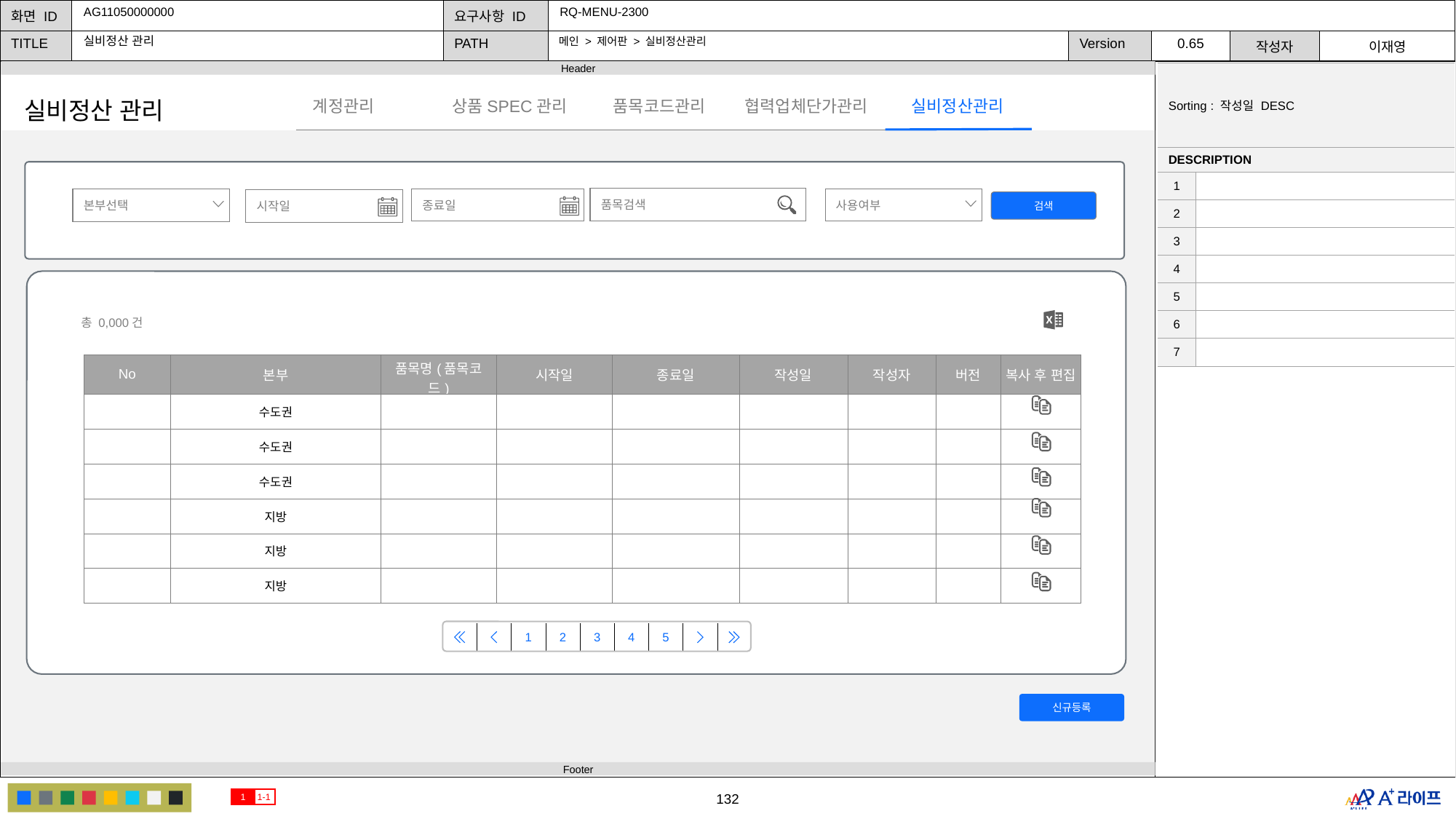

AG11050000000
RQ-MENU-2300

메인 > 제어판 > 실비정산관리
실비정산 관리
| Sorting : 작성일 DESC |  |
| --- | --- |
| DESCRIPTION |  |
| 1 |  |
| 2 |  |
| 3 |  |
| 4 |  |
| 5 |  |
| 6 |  |
| 7 |  |
상품SPEC관리
협력업체단가관리
계정관리
품목코드관리
실비정산관리
실비정산 관리

품목검색

종료일

사용여부

본부선택

시작일

검색

총 0,000건

| No | 본부 | 품목명(품목코드) | 시작일 | 종료일 | 작성일 | 작성자 | 버전 | 복사 후 편집 |
| --- | --- | --- | --- | --- | --- | --- | --- | --- |
|  | 수도권 |  |  |  |  |  |  |  |
|  | 수도권 |  |  |  |  |  |  |  |
|  | 수도권 |  |  |  |  |  |  |  |
|  | 지방 |  |  |  |  |  |  |  |
|  | 지방 |  |  |  |  |  |  |  |
|  | 지방 |  |  |  |  |  |  |  |

|  |  | 1 | 2 | 3 | 4 | 5 |  |  |
| --- | --- | --- | --- | --- | --- | --- | --- | --- |

신규등록
1
1-1